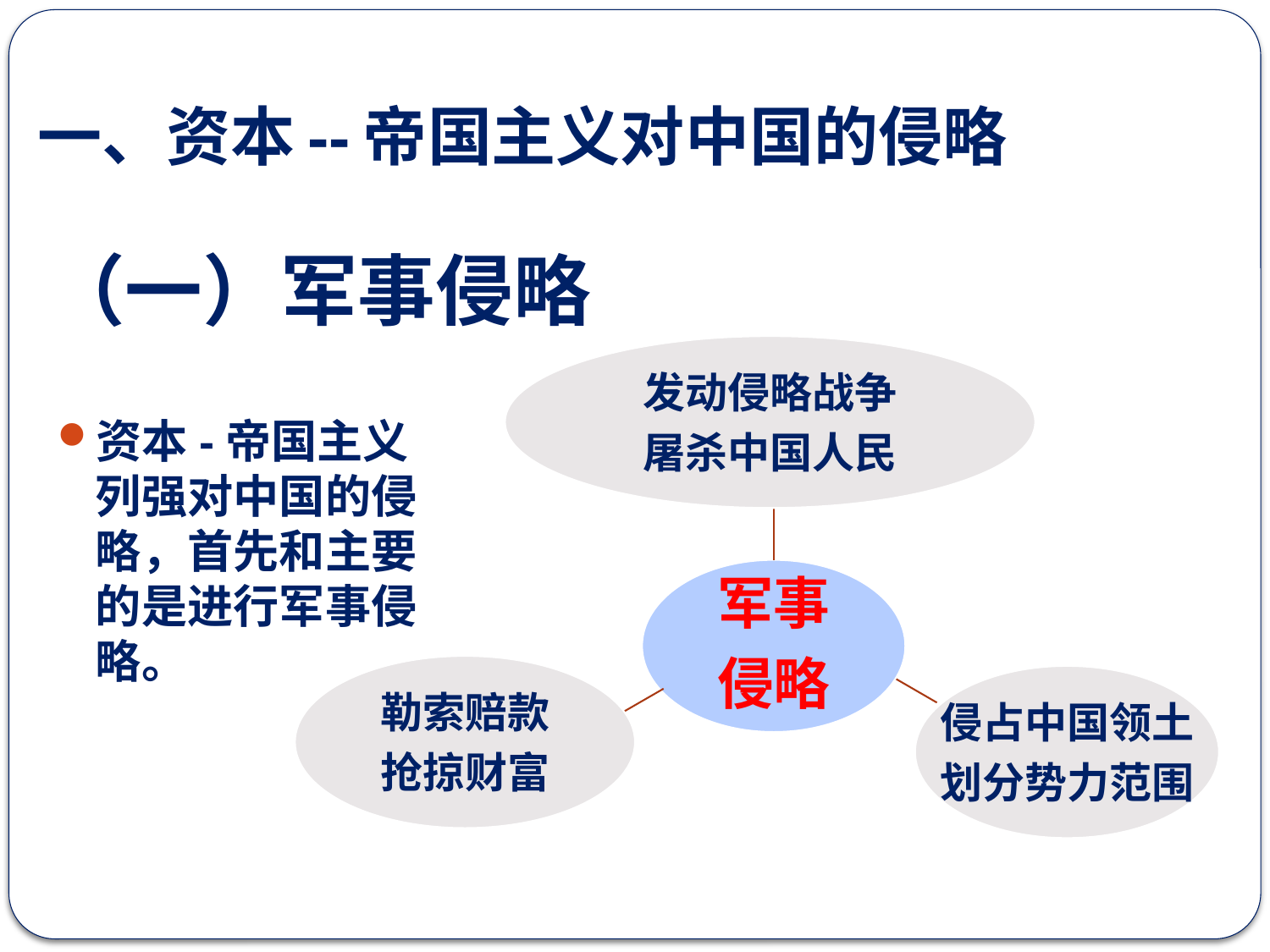

# 一、资本--帝国主义对中国的侵略
（一）军事侵略

发动侵略战争
屠杀中国人民

军事
侵略

勒索赔款
抢掠财富

侵占中国领土
划分势力范围

资本-帝国主义列强对中国的侵略，首先和主要的是进行军事侵略。